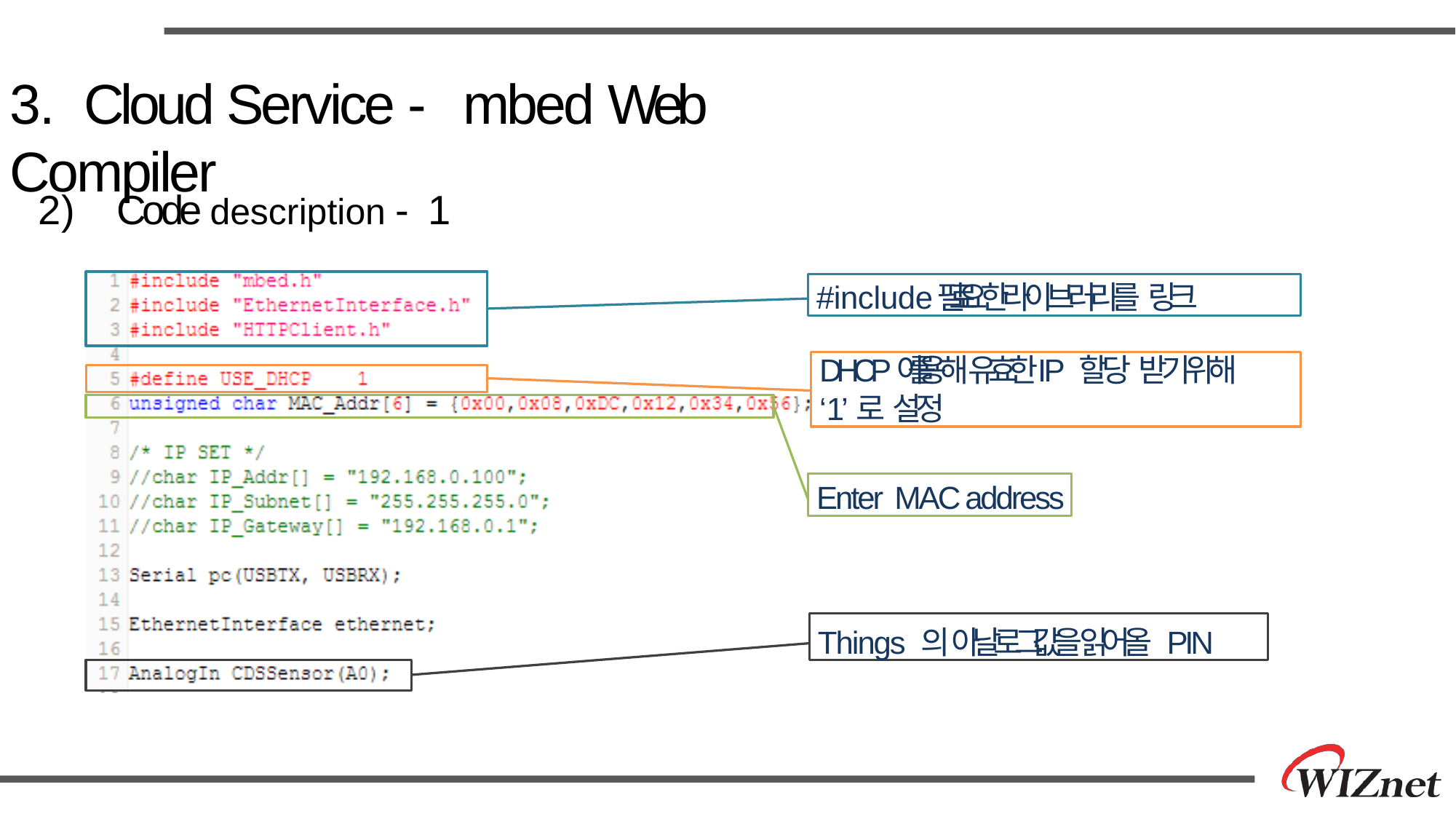

# 3.	Cloud Service - mbed Web Compiler
2)	Code description - 1

#include 로            필요한  라이브러리를 링크

DHCP   를            이용해  유효한    IP 할당 받기위해
‘1’로 설정

Enter  MAC address
Things 의 아날로그   값을   읽어올  PIN